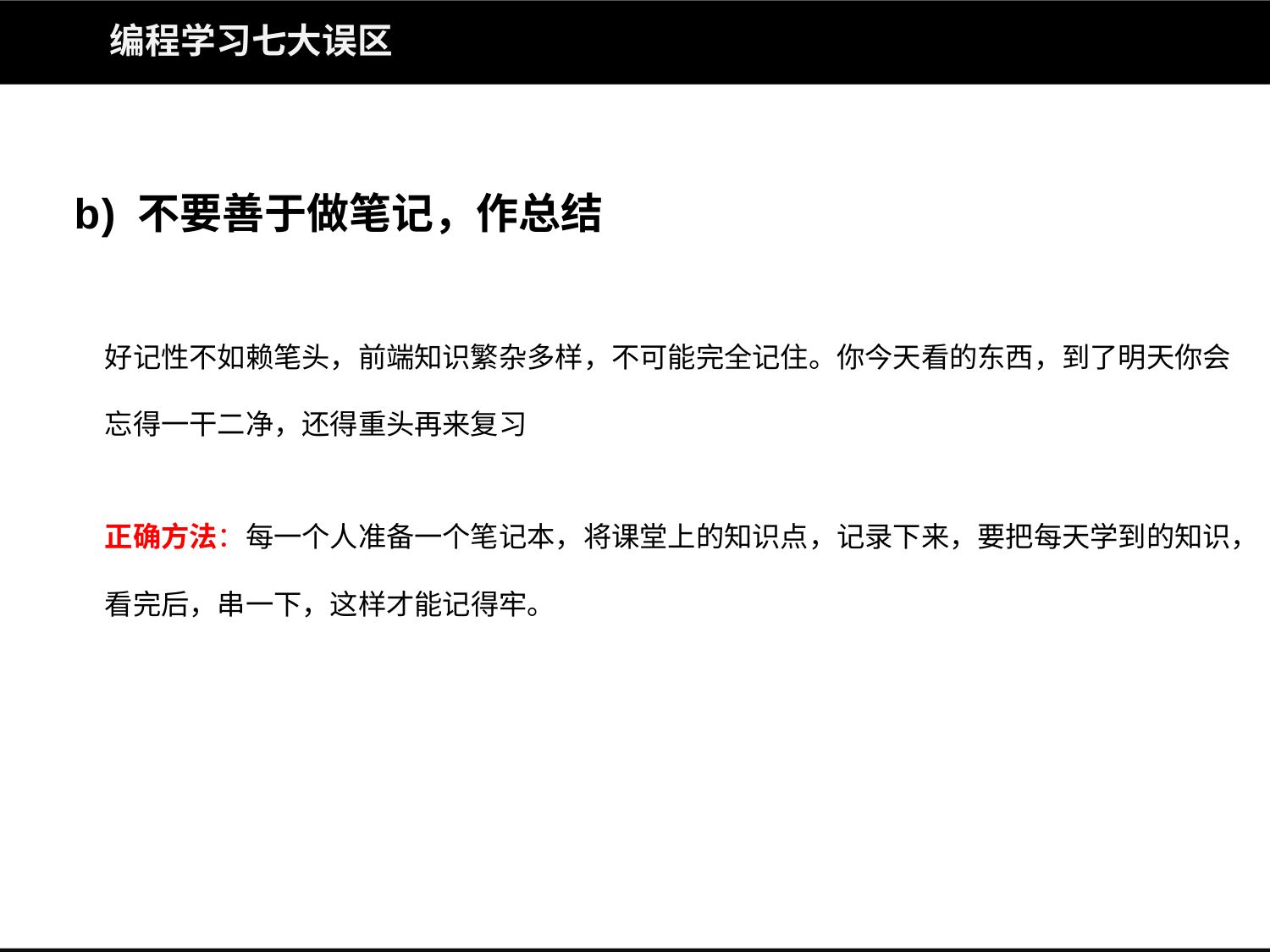

# 编程学习七大误区
不要善于做笔记，作总结
好记性不如赖笔头，前端知识繁杂多样，不可能完全记住。你今天看的东西，到了明天你会忘得一干二净，还得重头再来复习
正确方法：每一个人准备一个笔记本，将课堂上的知识点，记录下来，要把每天学到的知识，看完后，串一下，这样才能记得牢。